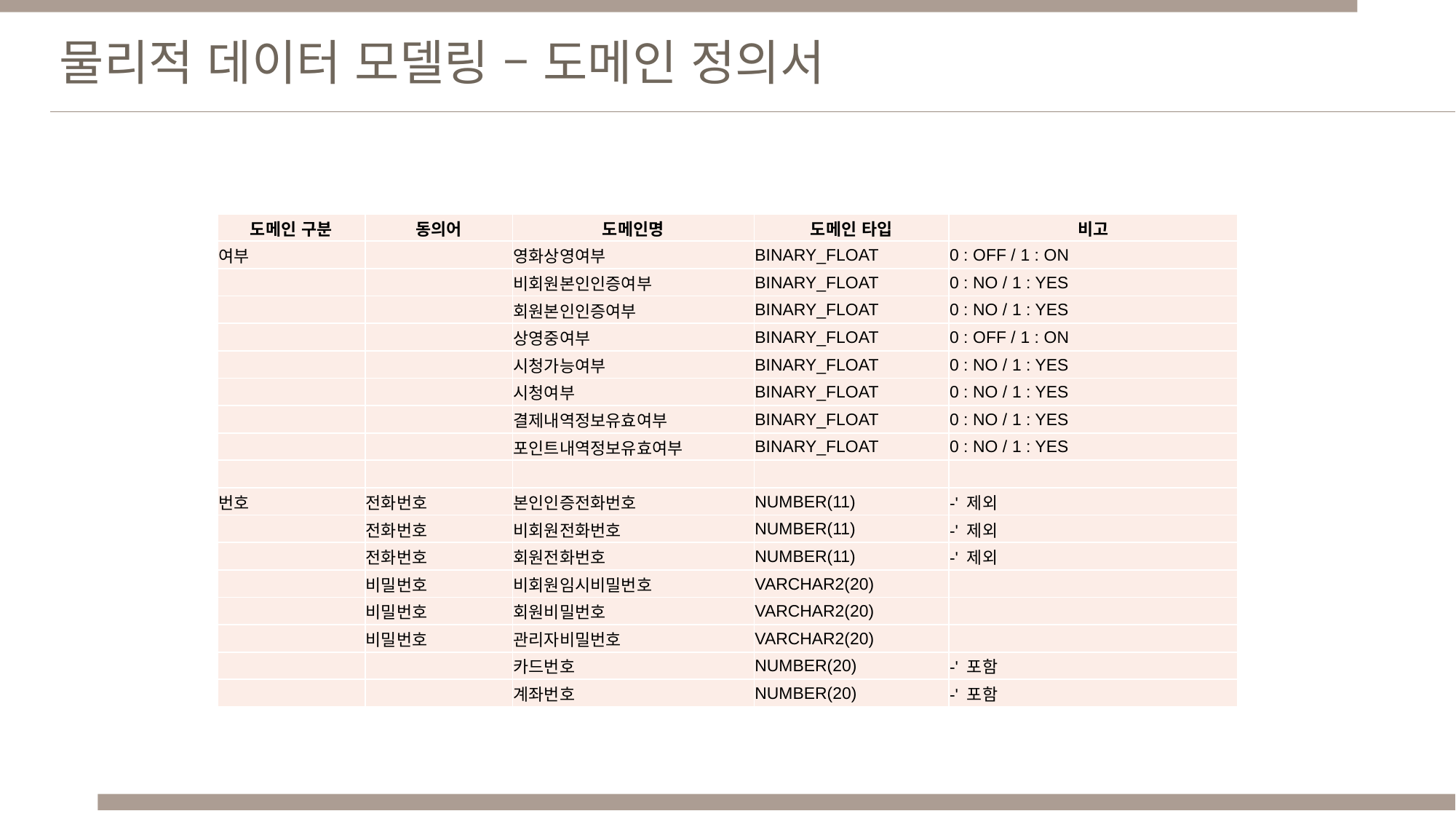

물리적 데이터 모델링 – 도메인 정의서
| 도메인 구분 | 동의어 | 도메인명 | 도메인 타입 | 비고 |
| --- | --- | --- | --- | --- |
| 여부 |  | 영화상영여부 | BINARY\_FLOAT | 0 : OFF / 1 : ON |
|  |  | 비회원본인인증여부 | BINARY\_FLOAT | 0 : NO / 1 : YES |
|  |  | 회원본인인증여부 | BINARY\_FLOAT | 0 : NO / 1 : YES |
|  |  | 상영중여부 | BINARY\_FLOAT | 0 : OFF / 1 : ON |
|  |  | 시청가능여부 | BINARY\_FLOAT | 0 : NO / 1 : YES |
|  |  | 시청여부 | BINARY\_FLOAT | 0 : NO / 1 : YES |
|  |  | 결제내역정보유효여부 | BINARY\_FLOAT | 0 : NO / 1 : YES |
|  |  | 포인트내역정보유효여부 | BINARY\_FLOAT | 0 : NO / 1 : YES |
|  |  |  |  |  |
| 번호 | 전화번호 | 본인인증전화번호 | NUMBER(11) | -' 제외 |
|  | 전화번호 | 비회원전화번호 | NUMBER(11) | -' 제외 |
|  | 전화번호 | 회원전화번호 | NUMBER(11) | -' 제외 |
|  | 비밀번호 | 비회원임시비밀번호 | VARCHAR2(20) |  |
|  | 비밀번호 | 회원비밀번호 | VARCHAR2(20) |  |
|  | 비밀번호 | 관리자비밀번호 | VARCHAR2(20) |  |
|  |  | 카드번호 | NUMBER(20) | -' 포함 |
|  |  | 계좌번호 | NUMBER(20) | -' 포함 |